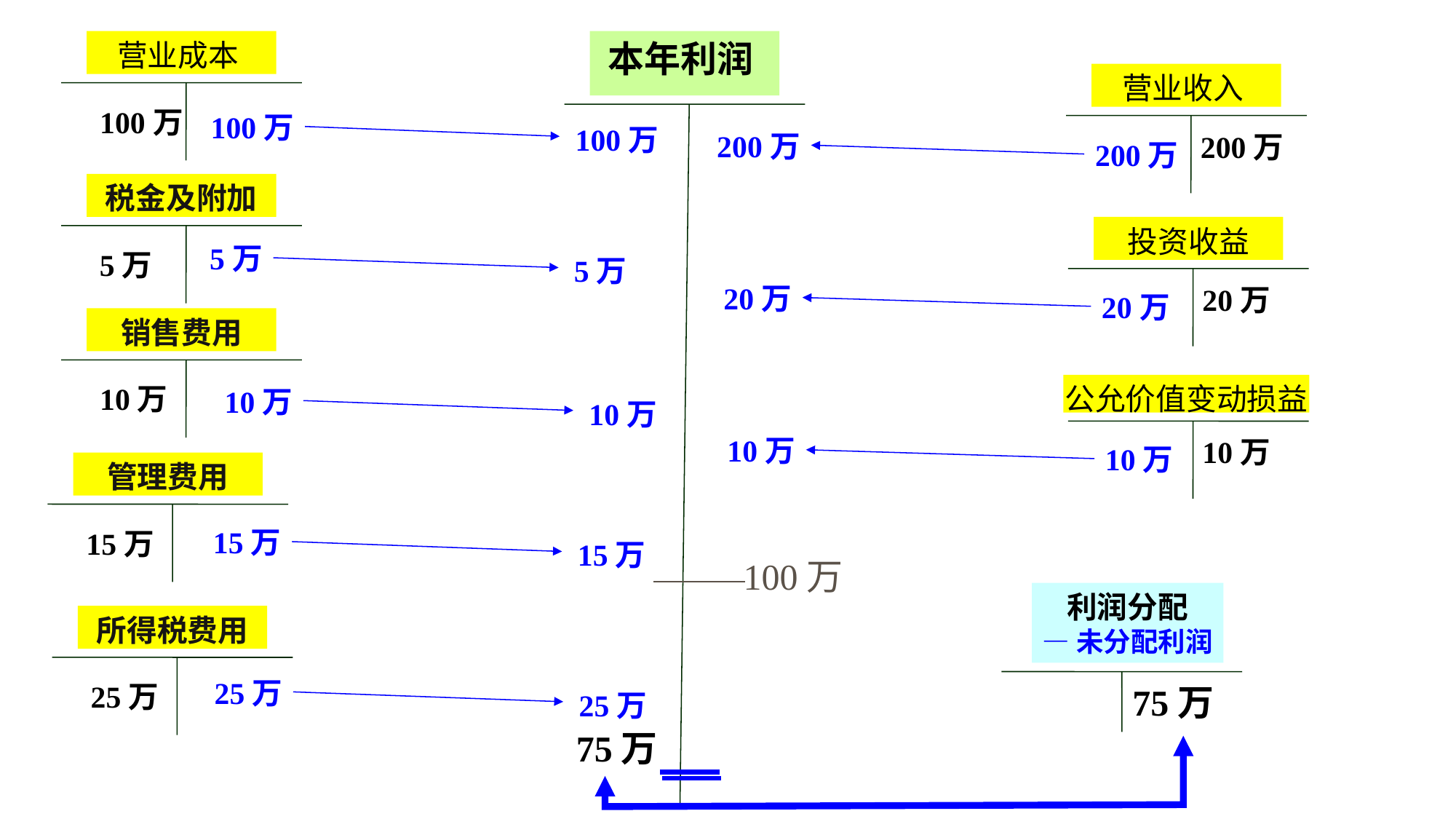

营业成本

100万
本年利润
营业收入

200万
100万
100万

200万
200万
税金及附加

5万
投资收益

20万
5万
5万
20万
20万
销售费用

10万
公允价值变动损益

10万
10万
10万
10万
10万
管理费用

15万
15万
15万
100万
利润分配
—未分配利润

75万
75万

所得税费用

25万
25万
25万